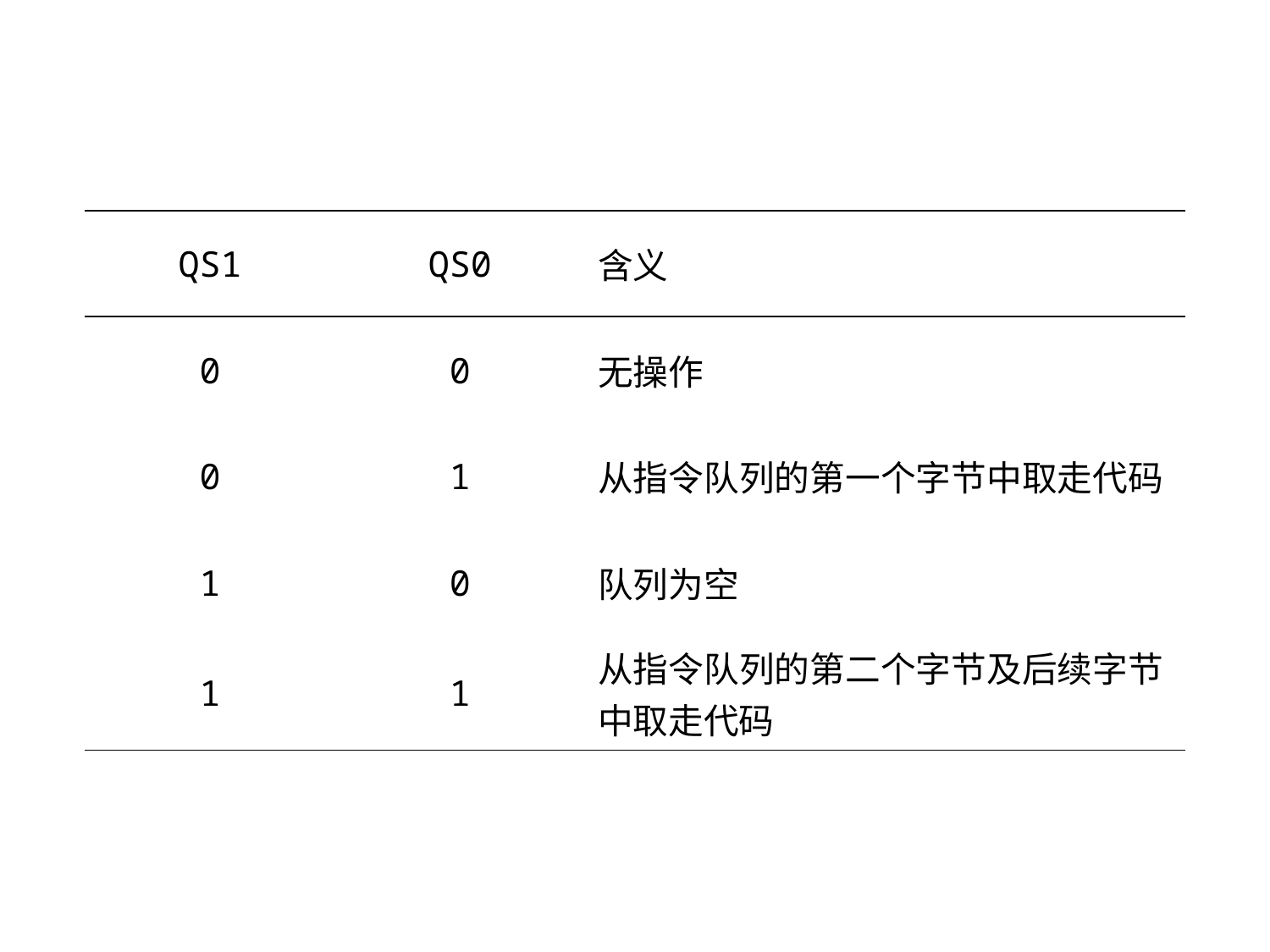

| QS1 | QS0 | 含义 |
| --- | --- | --- |
| 0 | 0 | 无操作 |
| 0 | 1 | 从指令队列的第一个字节中取走代码 |
| 1 | 0 | 队列为空 |
| 1 | 1 | 从指令队列的第二个字节及后续字节中取走代码 |